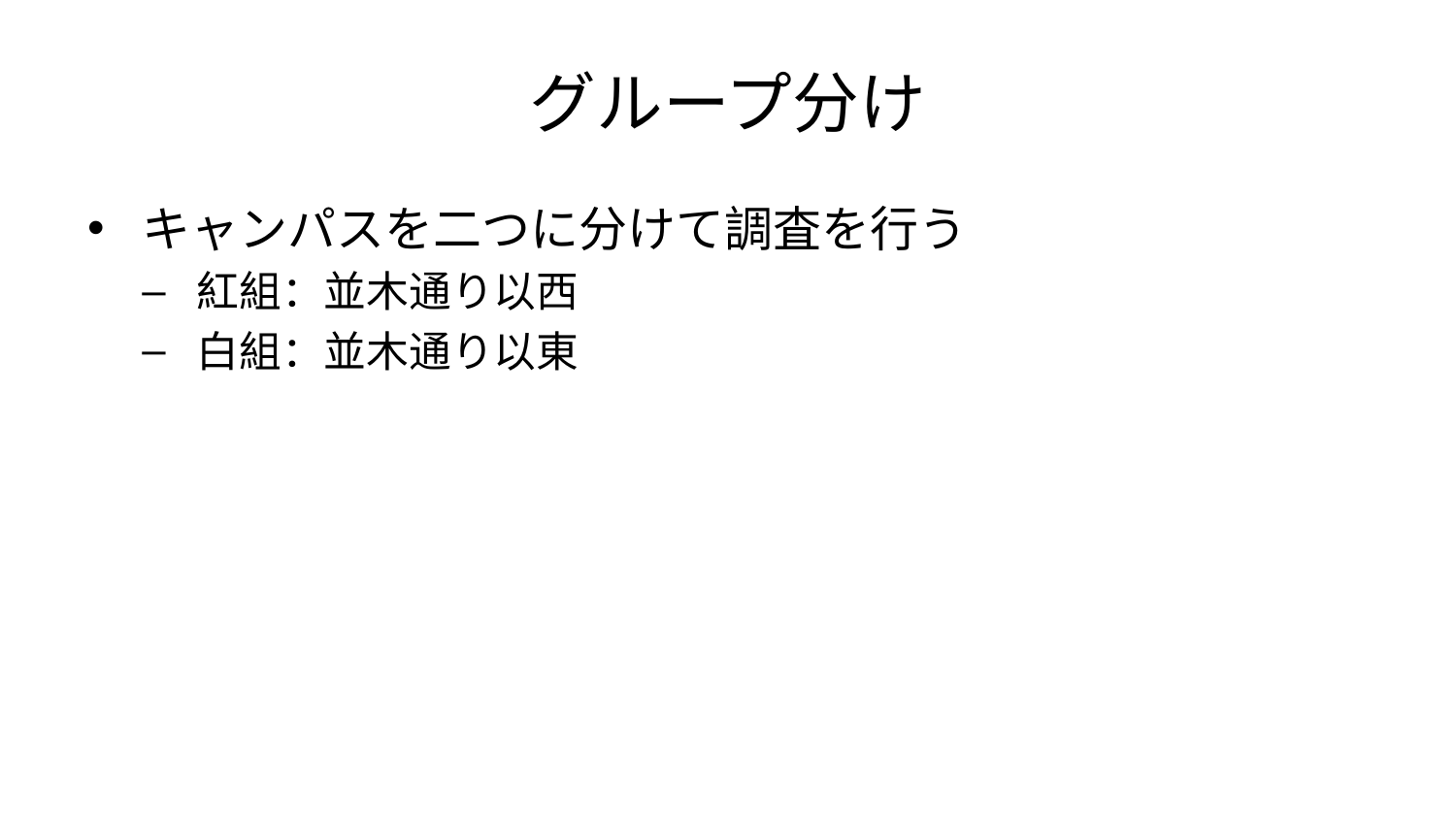

# グループ分け
キャンパスを二つに分けて調査を行う
紅組：並木通り以西
白組：並木通り以東